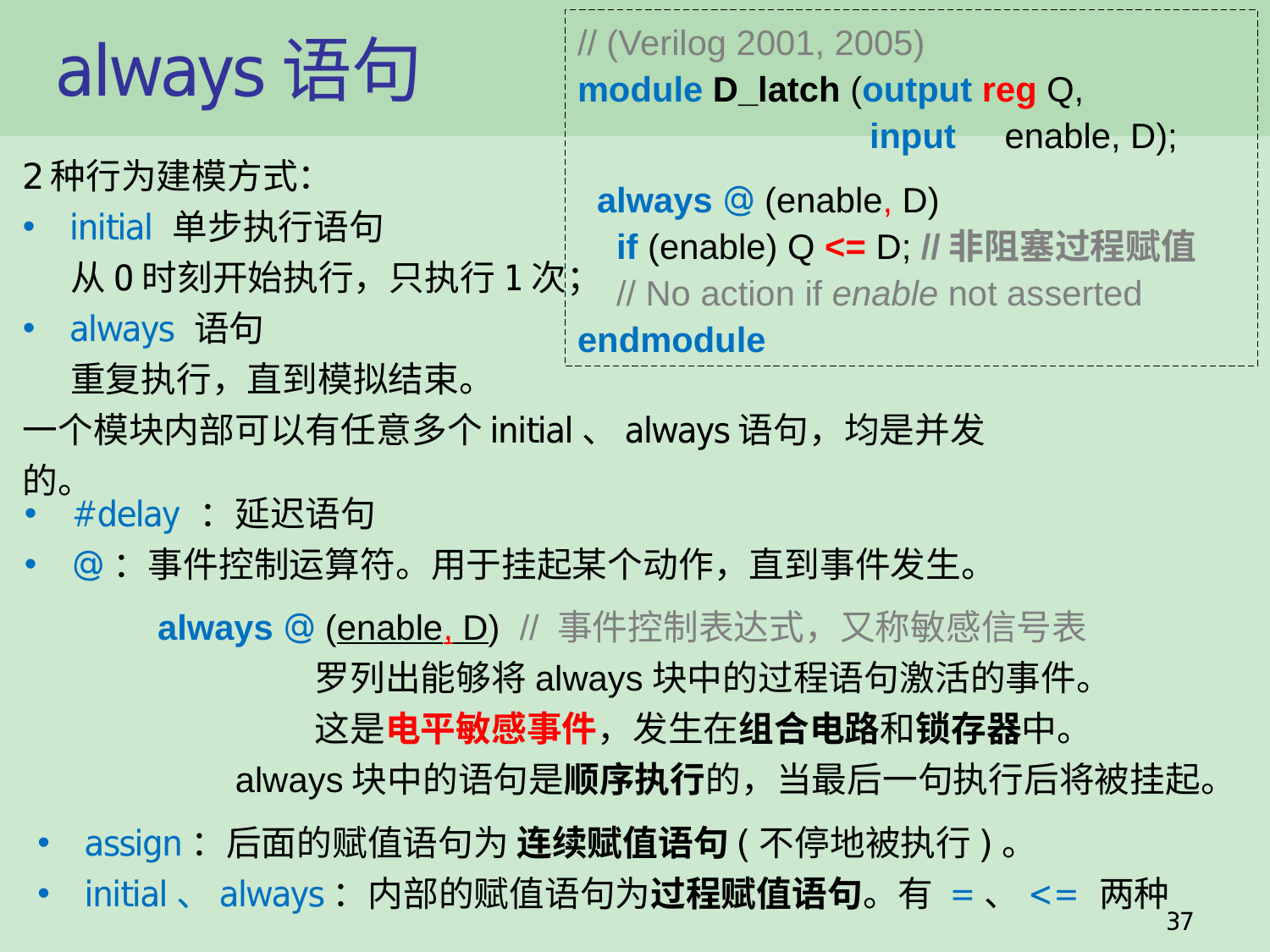

// (Verilog 2001, 2005)
module D_latch (output reg Q,
                              input     enable, D);
  always @ (enable, D)
    if (enable) Q <= D; //非阻塞过程赋值
    // No action if enable not asserted
endmodule
# always语句
2种行为建模方式：
initial 单步执行语句
从0时刻开始执行，只执行1次；
always 语句
重复执行，直到模拟结束。
一个模块内部可以有任意多个initial、always语句，均是并发的。
#delay ：延迟语句
@：事件控制运算符。用于挂起某个动作，直到事件发生。
always @ (enable, D)  // 事件控制表达式，又称敏感信号表
                   罗列出能够将always块中的过程语句激活的事件。
                   这是电平敏感事件，发生在组合电路和锁存器中。
        always块中的语句是顺序执行的，当最后一句执行后将被挂起。
assign：后面的赋值语句为 连续赋值语句(不停地被执行)。
initial、always：内部的赋值语句为过程赋值语句。有 =、<= 两种
37